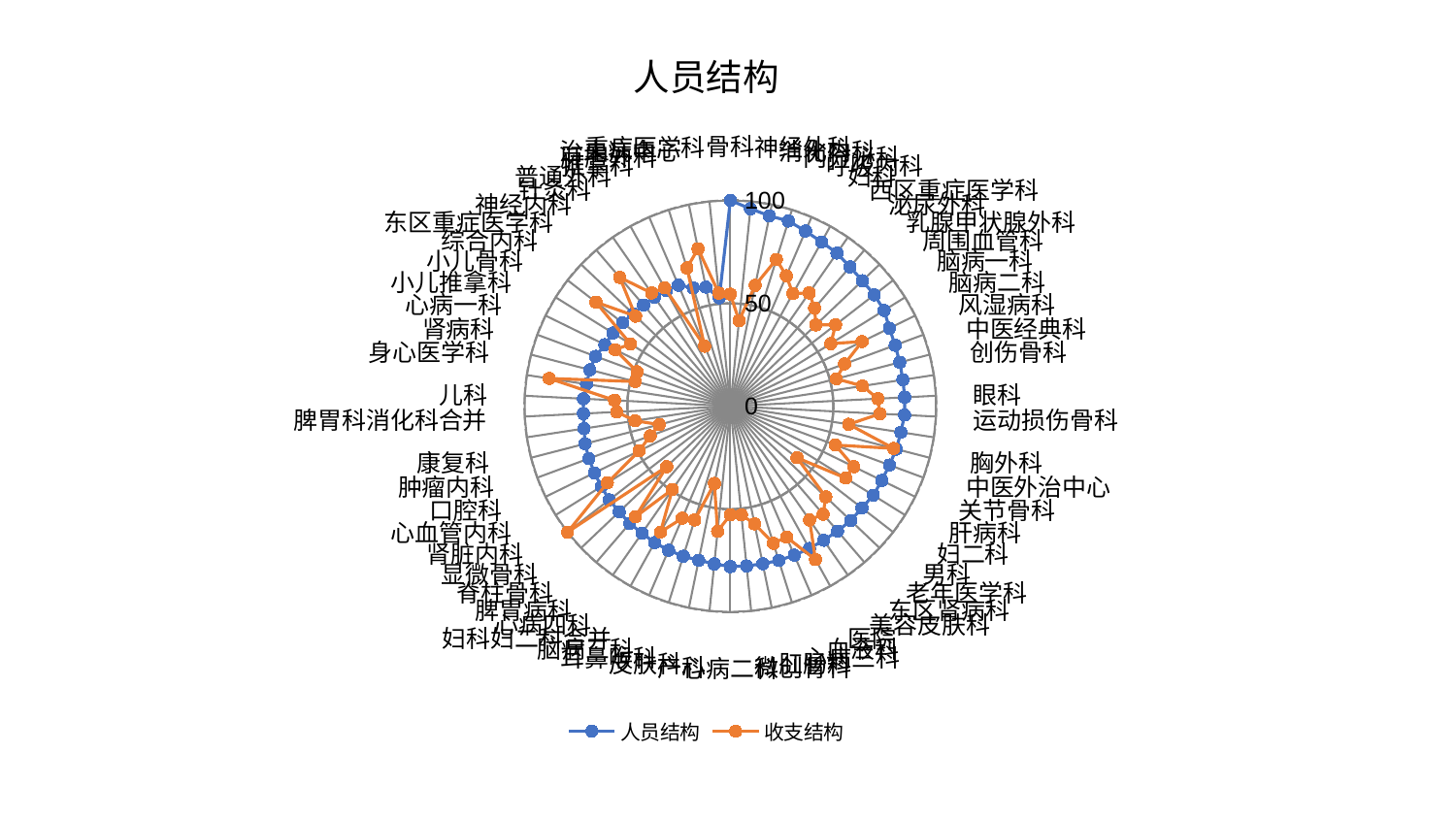

### Chart: 人员结构

| Category | 人员结构 | 收支结构 |
|---|---|---|
| 骨科 | 100.0 | 54.45195812233643 |
| 神经外科 | 96.42928084825628 | 41.81119385579093 |
| 消化内科 | 94.4232534207852 | 59.90324983692183 |
| 内分泌科 | 94.28586715247596 | 74.76655992100592 |
| 呼吸内科 | 92.60591570113746 | 68.95915656631885 |
| 妇科 | 91.27180287833119 | 62.60511066464087 |
| 西区重症医学科 | 90.63912229227213 | 67.02198168640376 |
| 泌尿外科 | 89.18383911048493 | 62.838872733103706 |
| 乳腺甲状腺外科 | 88.49317802072736 | 57.32031995574737 |
| 周围血管科 | 88.41087255105353 | 64.68914552886673 |
| 脑病一科 | 88.02113815429546 | 57.4982594411533 |
| 脑病二科 | 86.05013994384537 | 71.27177839492617 |
| 风湿病科 | 85.35853293231213 | 59.1862116248995 |
| 中医经典科 | 84.99594214898708 | 53.17096189891153 |
| 创伤骨科 | 84.79346145056317 | 64.8690669502647 |
| 眼科 | 84.78261217391696 | 71.75127443105278 |
| 运动损伤骨科 | 84.7421952849973 | 72.85504866433321 |
| 胸外科 | 83.78889014038995 | 58.19764731757373 |
| 中医外治中心 | 83.28160559546996 | 81.95772027032227 |
| 关节骨科 | 82.40213775048349 | 54.35842430242985 |
| 肝病科 | 81.93739510060365 | 66.75519813655687 |
| 妇二科 | 81.83602502802364 | 66.05870964290185 |
| 男科 | 80.82678379099588 | 40.97464065220491 |
| 老年医学科 | 80.67778431166074 | 63.9715754476313 |
| 东区肾病科 | 79.98078465858492 | 69.16915837622352 |
| 美容皮肤科 | 79.37740326968002 | 67.37414739469834 |
| 医院 | 79.06535841487158 | 85.23960594047163 |
| 血液科 | 78.78155687618307 | 69.27813164073612 |
| 心病三科 | 78.5672413104741 | 69.81881483192981 |
| 肛肠科 | 78.18297257341965 | 58.37937565599917 |
| 微创骨科 | 78.03498660728141 | 53.05827391269104 |
| 心病二科 | 77.95982857581768 | 52.75932361492173 |
| 产科 | 77.02141460225319 | 61.12237408443456 |
| 皮肤科 | 76.44896231614815 | 38.36187841015871 |
| 耳鼻喉科 | 76.42018305810042 | 57.96176997362245 |
| 脑病三科 | 76.13957826487065 | 59.2612420200778 |
| 妇科妇二科合并 | 75.81663145169445 | 69.94952733310623 |
| 心病四科 | 75.1316784559937 | 49.29891523765014 |
| 脾胃病科 | 75.09111104010135 | 70.85819690810936 |
| 脊柱骨科 | 74.48611137587376 | 42.653276990177716 |
| 显微骨科 | 74.38630975640719 | 100.0 |
| 肾脏内科 | 73.82495977289524 | 70.39914892950556 |
| 心血管内科 | 73.5360499428307 | 49.30788401589847 |
| 口腔科 | 73.28686772840193 | 41.55176195037345 |
| 肿瘤内科 | 72.89035027778503 | 35.6649941062646 |
| 康复科 | 71.91868459062057 | 46.841285577497636 |
| 脾胃科消化科合并 | 71.47559371518646 | 55.2851035080978 |
| 儿科 | 71.42349247279203 | 56.326098513938014 |
| 身心医学科 | 70.67471294960086 | 89.04071275067695 |
| 肾病科 | 70.49753754883447 | 47.79780391726713 |
| 心病一科 | 69.80018337760619 | 48.31845774644422 |
| 小儿推拿科 | 67.90697290926794 | 62.35985698179022 |
| 小儿骨科 | 67.23705164649981 | 57.15237435024652 |
| 综合内科 | 66.26290734534798 | 82.60736028301628 |
| 东区重症医学科 | 65.16721413998918 | 63.5157012656142 |
| 神经内科 | 64.75626133257911 | 82.50658570630259 |
| 针灸科 | 64.52169134743937 | 66.99383791347651 |
| 普通外科 | 64.22804775565744 | 65.75739567229171 |
| 推拿科 | 63.99692771745489 | 31.702777928633918 |
| 肝胆外科 | 60.269939557506305 | 70.43379805771607 |
| 治未病中心 | 59.0736735937748 | 78.06618226390778 |
| 重症医学科 | 52.86960649067441 | 55.210158322105706 |
24